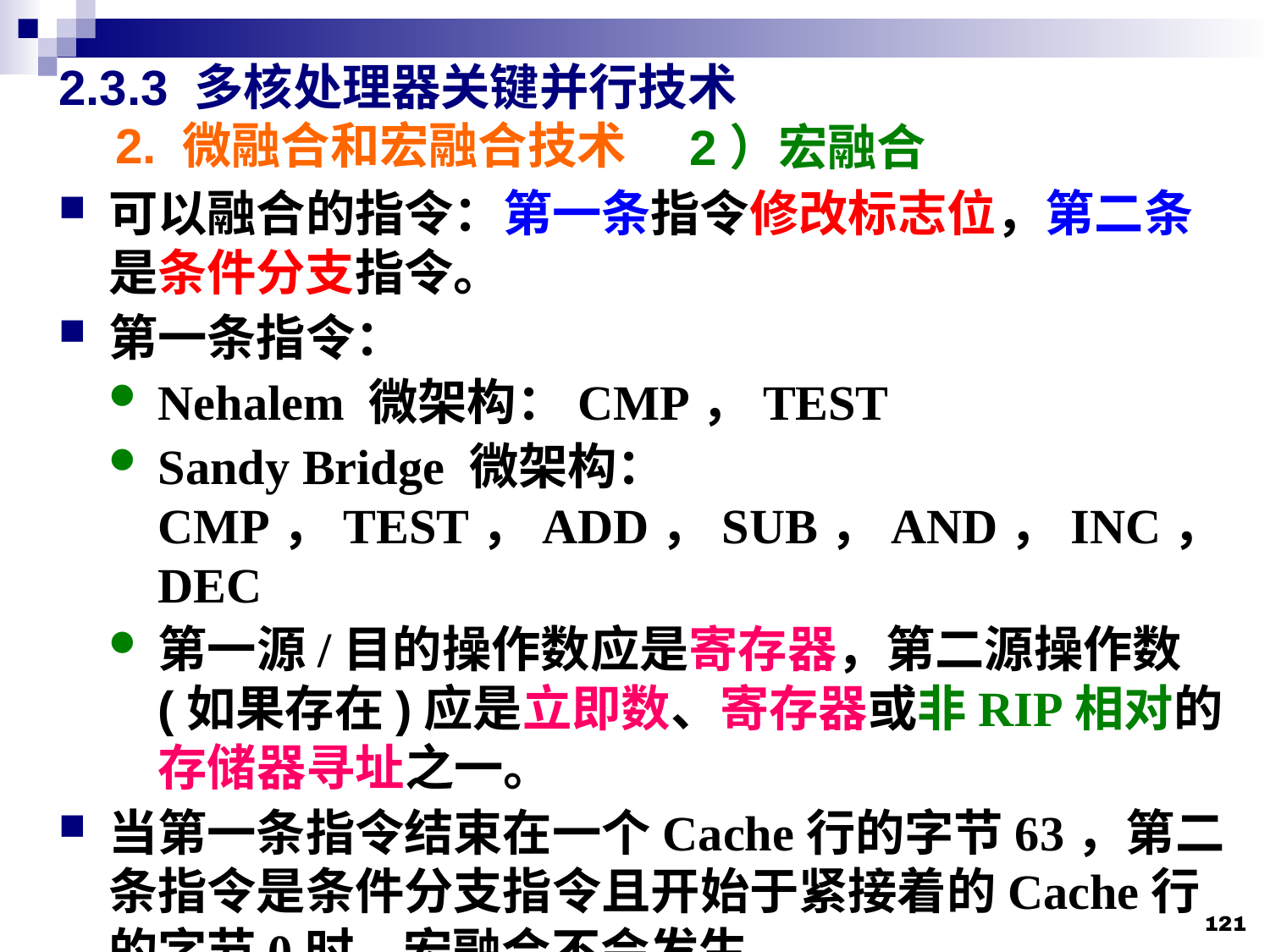

# 2.3.3 多核处理器关键并行技术
2. 微融合和宏融合技术
2）宏融合
可以融合的指令：第一条指令修改标志位，第二条是条件分支指令。
第一条指令：
Nehalem 微架构：CMP，TEST
Sandy Bridge 微架构：
CMP，TEST，ADD，SUB，AND，INC，DEC
第一源/目的操作数应是寄存器，第二源操作数(如果存在)应是立即数、寄存器或非RIP相对的存储器寻址之一。
当第一条指令结束在一个Cache行的字节63，第二条指令是条件分支指令且开始于紧接着的Cache行的字节0时，宏融合不会发生。
121